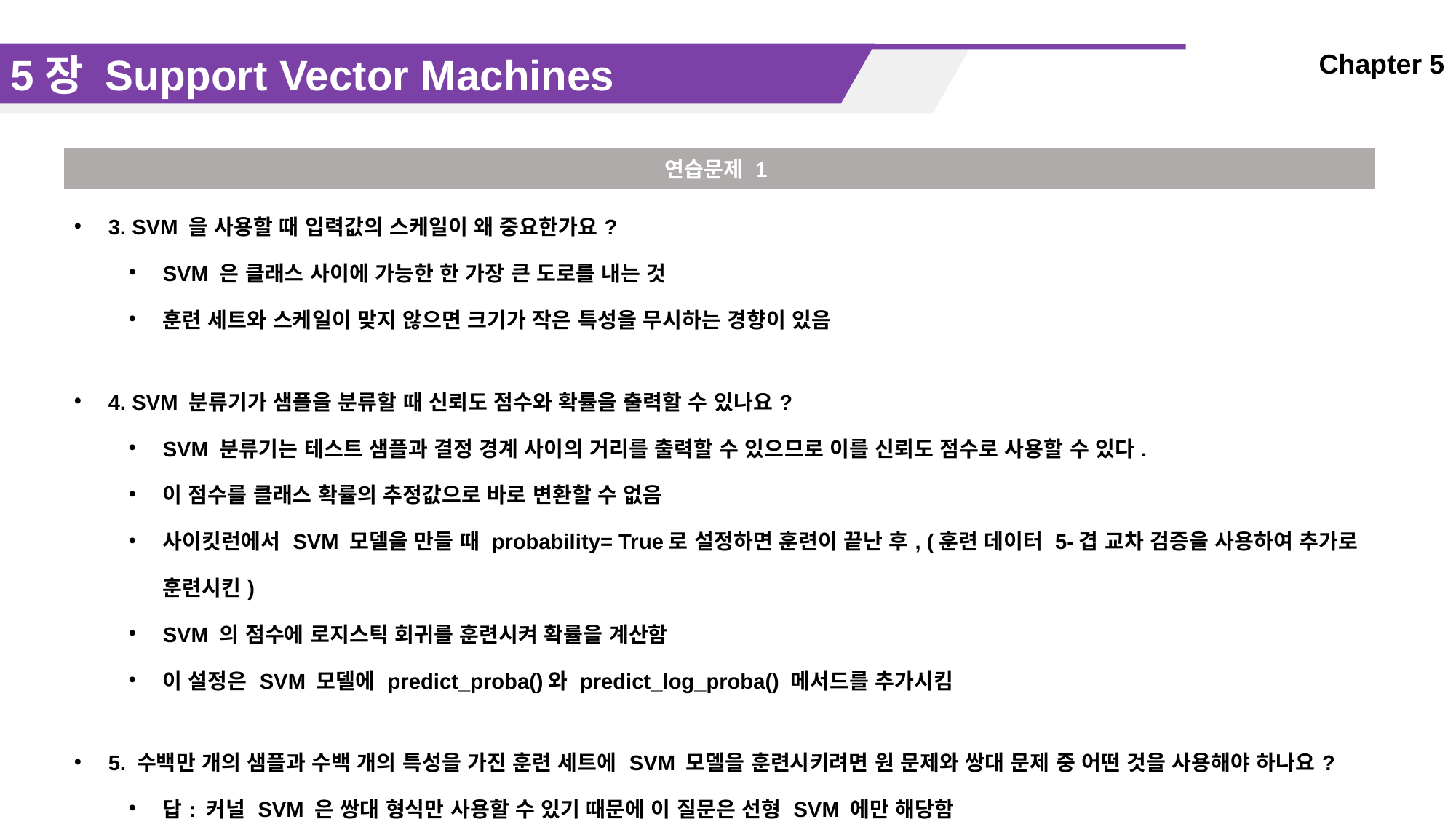

5장 Support Vector Machines
Chapter 5

| 연습문제 1 |
| --- |
| 3. SVM 을 사용할 때 입력값의 스케일이 왜 중요한가요? SVM 은 클래스 사이에 가능한 한 가장 큰 도로를 내는 것 훈련 세트와 스케일이 맞지 않으면 크기가 작은 특성을 무시하는 경향이 있음 4. SVM 분류기가 샘플을 분류할 때 신뢰도 점수와 확률을 출력할 수 있나요? SVM 분류기는 테스트 샘플과 결정 경계 사이의 거리를 출력할 수 있으므로 이를 신뢰도 점수로 사용할 수 있다. 이 점수를 클래스 확률의 추정값으로 바로 변환할 수 없음 사이킷런에서 SVM 모델을 만들 때 probability= True로 설정하면 훈련이 끝난 후, (훈련 데이터 5-겹 교차 검증을 사용하여 추가로 훈련시킨) SVM 의 점수에 로지스틱 회귀를 훈련시켜 확률을 계산함 이 설정은 SVM 모델에 predict\_proba()와 predict\_log\_proba() 메서드를 추가시킴 5. 수백만 개의 샘플과 수백 개의 특성을 가진 훈련 세트에 SVM 모델을 훈련시키려면 원 문제와 쌍대 문제 중 어떤 것을 사용해야 하나요? 답: 커널 SVM 은 쌍대 형식만 사용할 수 있기 때문에 이 질문은 선형 SVM 에만 해당함 원 문제의 계산 복잡도는 훈련 샘플 수 m 에 비례하지만, 쌍대 형식의 계산 복잡도는 m^2~ m^3 사이으 ㅣ값에 비례 그러므로 수백만 개의 샘플이 있다면 쌍대 형식은 너무 느려질 것이므로 원 문제를 사용해야 함 |